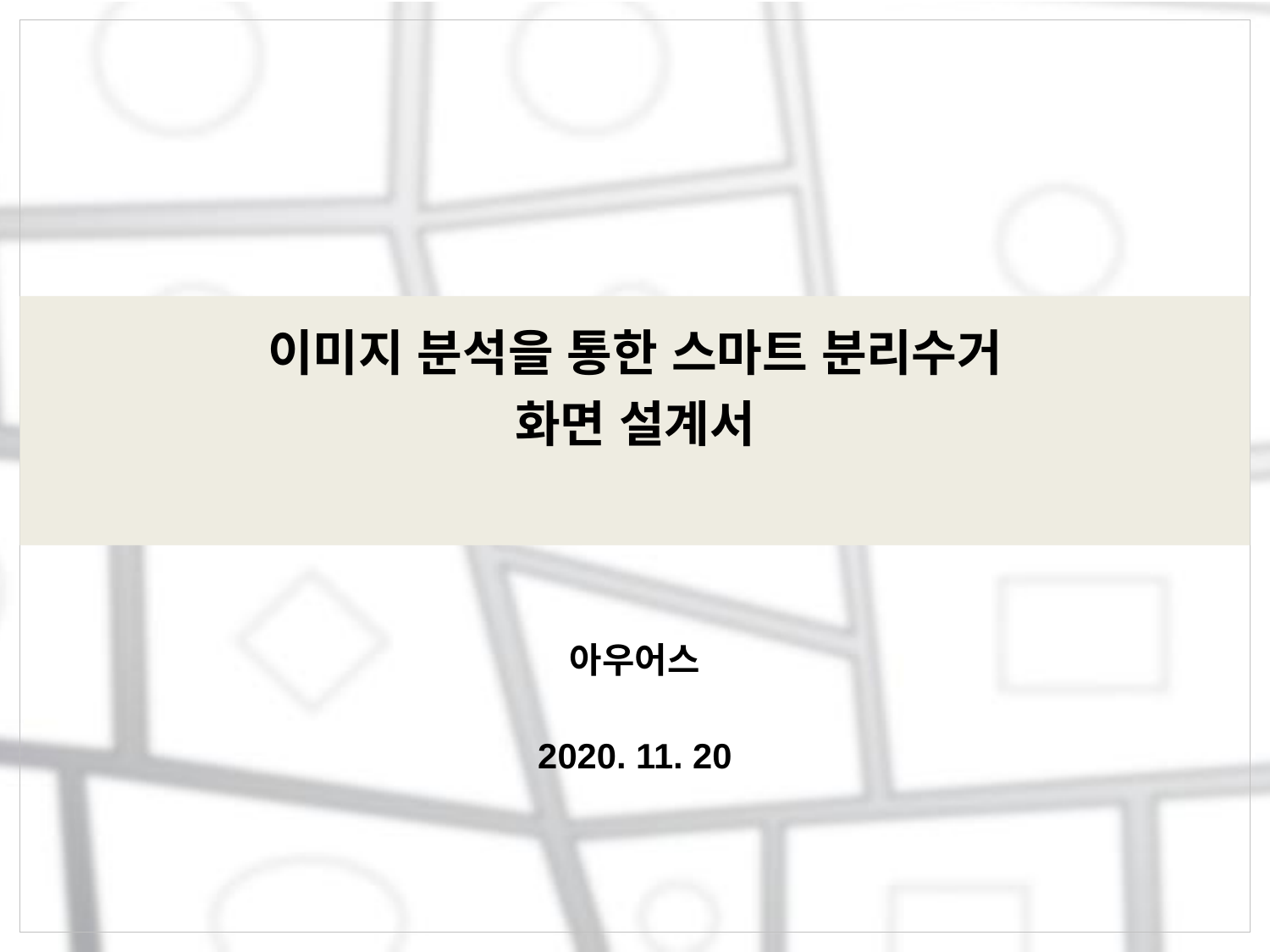

# 이미지 분석을 통한 스마트 분리수거 화면 설계서
아우어스

2020. 11. 20